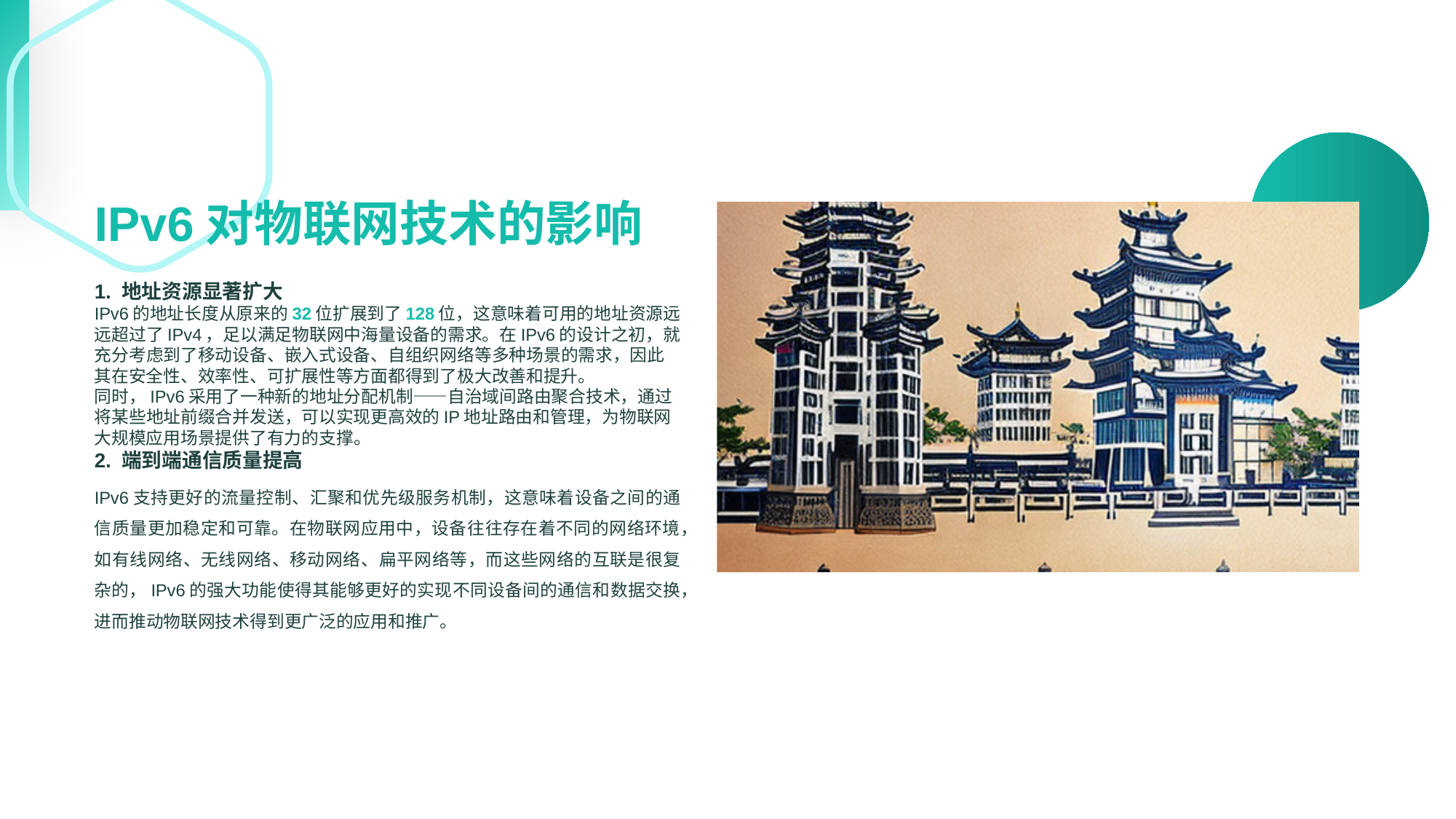

IPv6对物联网技术的影响

1. 地址资源显著扩大
IPv6的地址长度从原来的32位扩展到了128位，这意味着可用的地址资源远远超过了IPv4，足以满足物联网中海量设备的需求。在IPv6的设计之初，就充分考虑到了移动设备、嵌入式设备、自组织网络等多种场景的需求，因此其在安全性、效率性、可扩展性等方面都得到了极大改善和提升。
同时，IPv6采用了一种新的地址分配机制——自治域间路由聚合技术，通过将某些地址前缀合并发送，可以实现更高效的IP地址路由和管理，为物联网大规模应用场景提供了有力的支撑。
2. 端到端通信质量提高
IPv6支持更好的流量控制、汇聚和优先级服务机制，这意味着设备之间的通信质量更加稳定和可靠。在物联网应用中，设备往往存在着不同的网络环境，如有线网络、无线网络、移动网络、扁平网络等，而这些网络的互联是很复杂的，IPv6的强大功能使得其能够更好的实现不同设备间的通信和数据交换，进而推动物联网技术得到更广泛的应用和推广。